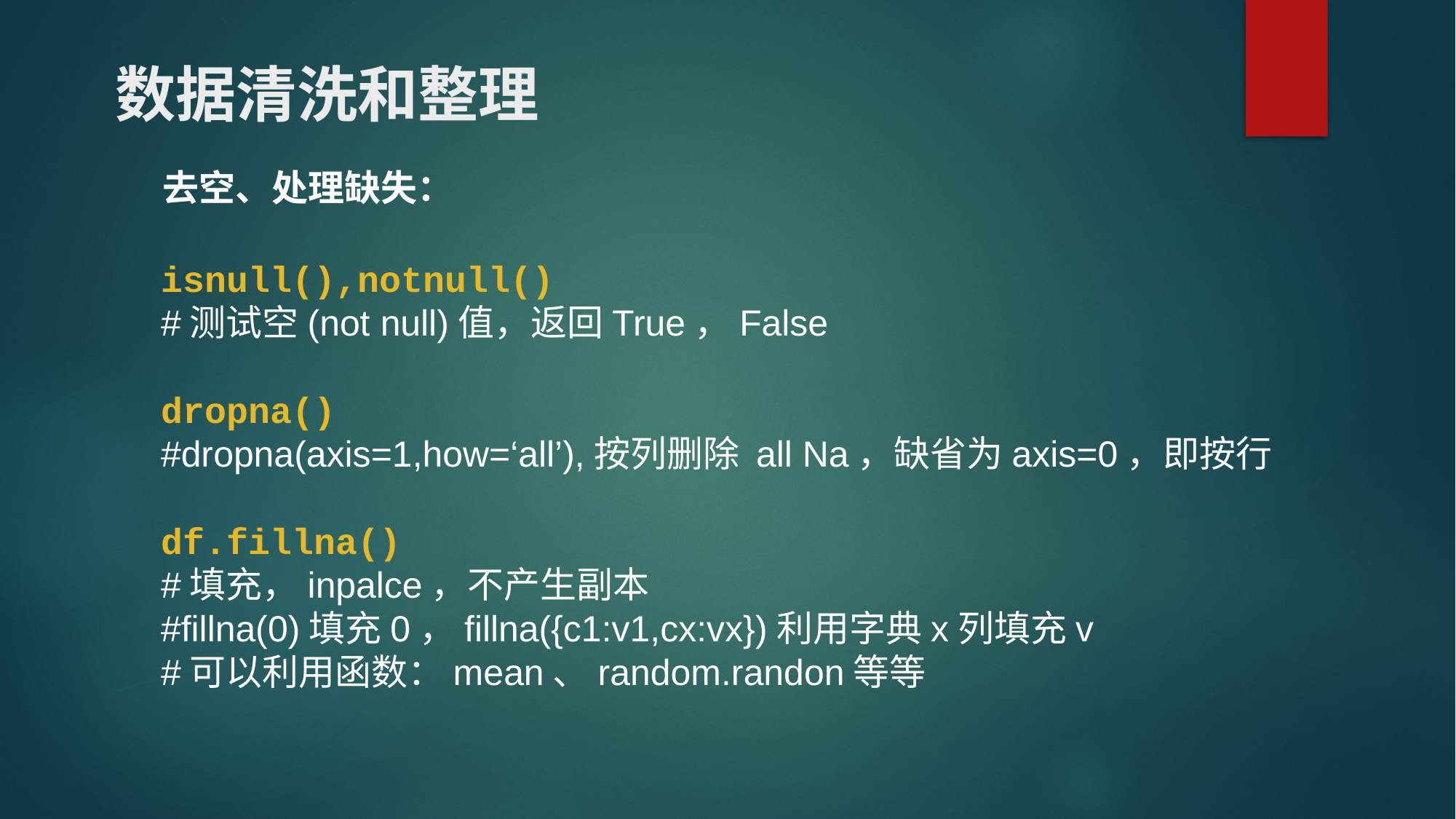

# 数据清洗和整理
去空、处理缺失：
isnull(),notnull()
#测试空(not null)值，返回True，False

dropna()
#dropna(axis=1,how=‘all’),按列删除 all Na，缺省为axis=0，即按行

df.fillna()
#填充，inpalce，不产生副本
#fillna(0)填充0，fillna({c1:v1,cx:vx})利用字典x列填充v
#可以利用函数：mean、random.randon等等